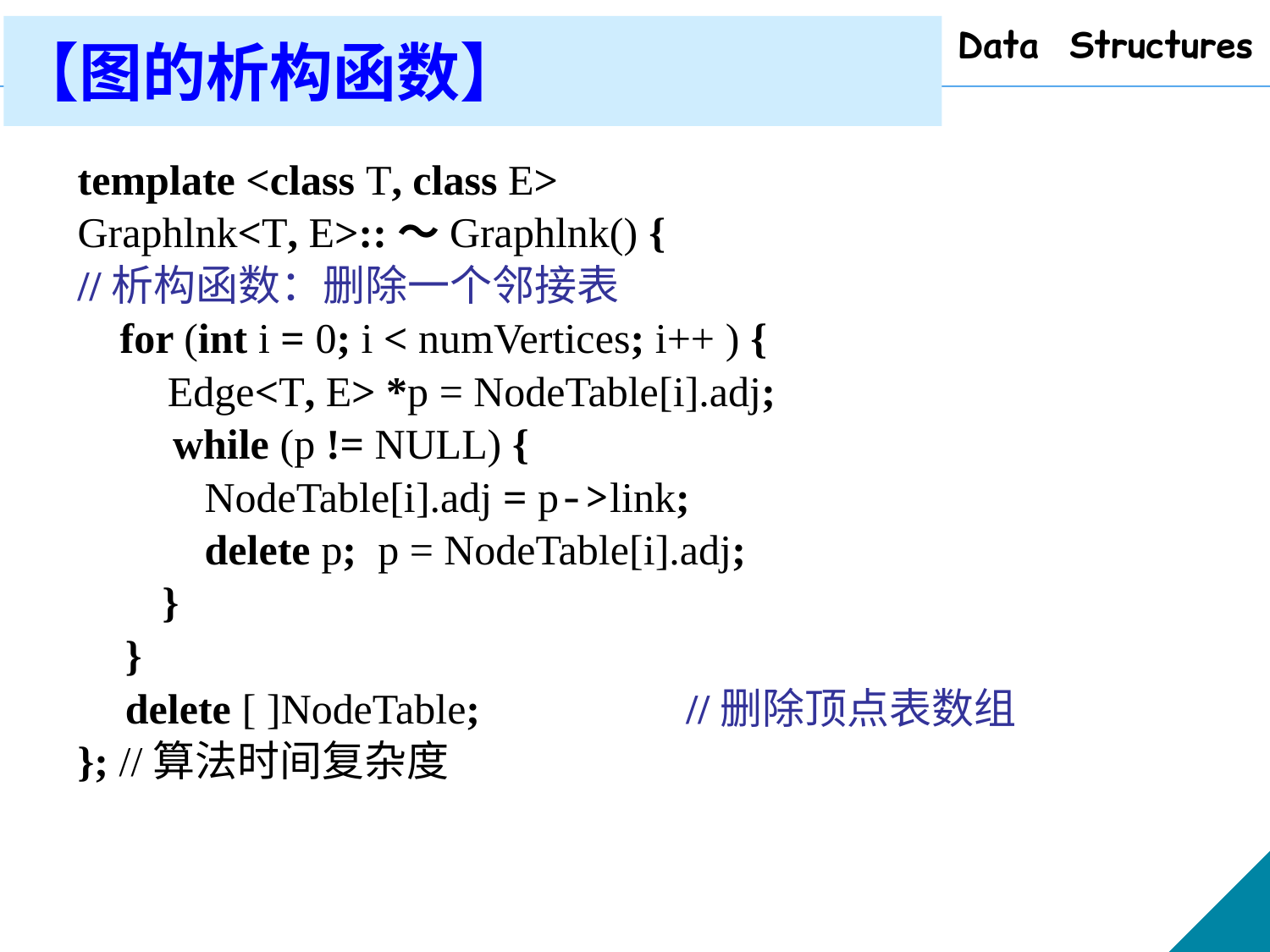

【图的析构函数】
template <class T, class E>
Graphlnk<T, E>::～Graphlnk() {
//析构函数：删除一个邻接表
    for (int i = 0; i < numVertices; i++ ) {
	    Edge<T, E> *p = NodeTable[i].adj;
         while (p != NULL) {
            NodeTable[i].adj = p->link;
            delete p;  p = NodeTable[i].adj;
        }
   	}
   	delete [ ]NodeTable;  		     //删除顶点表数组
}; //算法时间复杂度